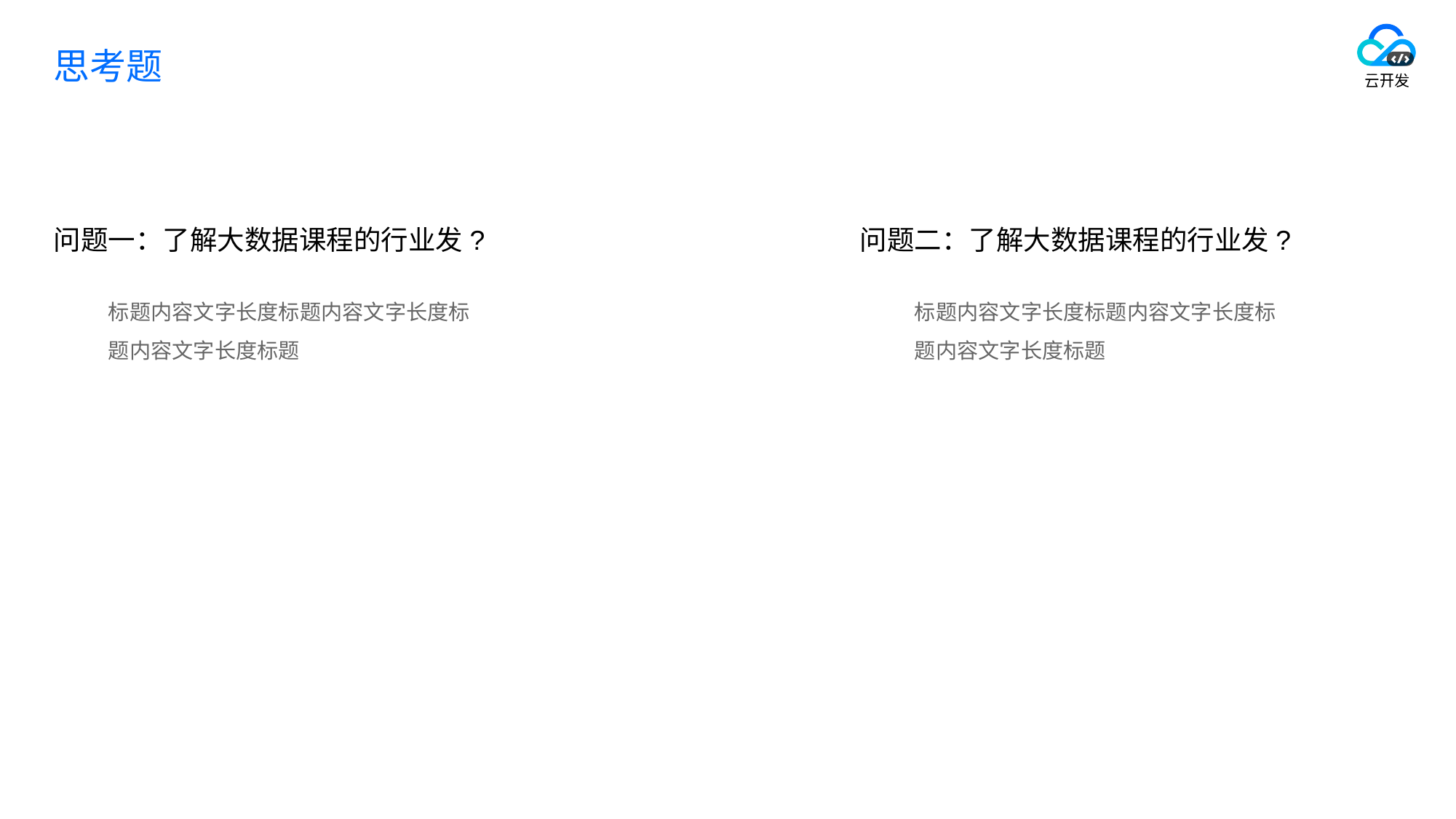

# 思考题
问题一：了解大数据课程的行业发?
标题内容文字长度标题内容文字长度标题内容文字长度标题

问题二：了解大数据课程的行业发?
标题内容文字长度标题内容文字长度标题内容文字长度标题